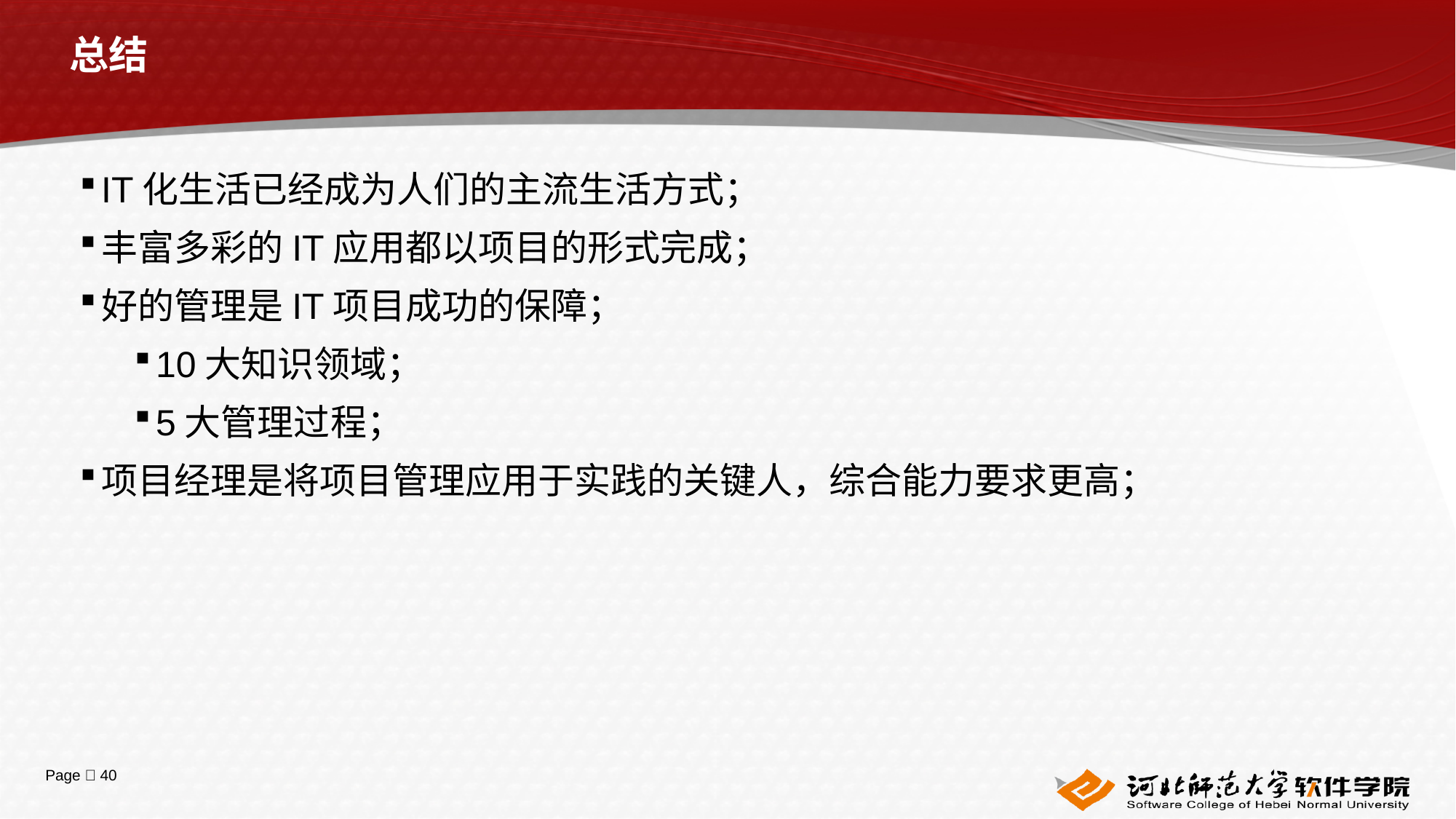

# 总结
IT化生活已经成为人们的主流生活方式；
丰富多彩的IT应用都以项目的形式完成；
好的管理是IT项目成功的保障；
10大知识领域；
5大管理过程；
项目经理是将项目管理应用于实践的关键人，综合能力要求更高；